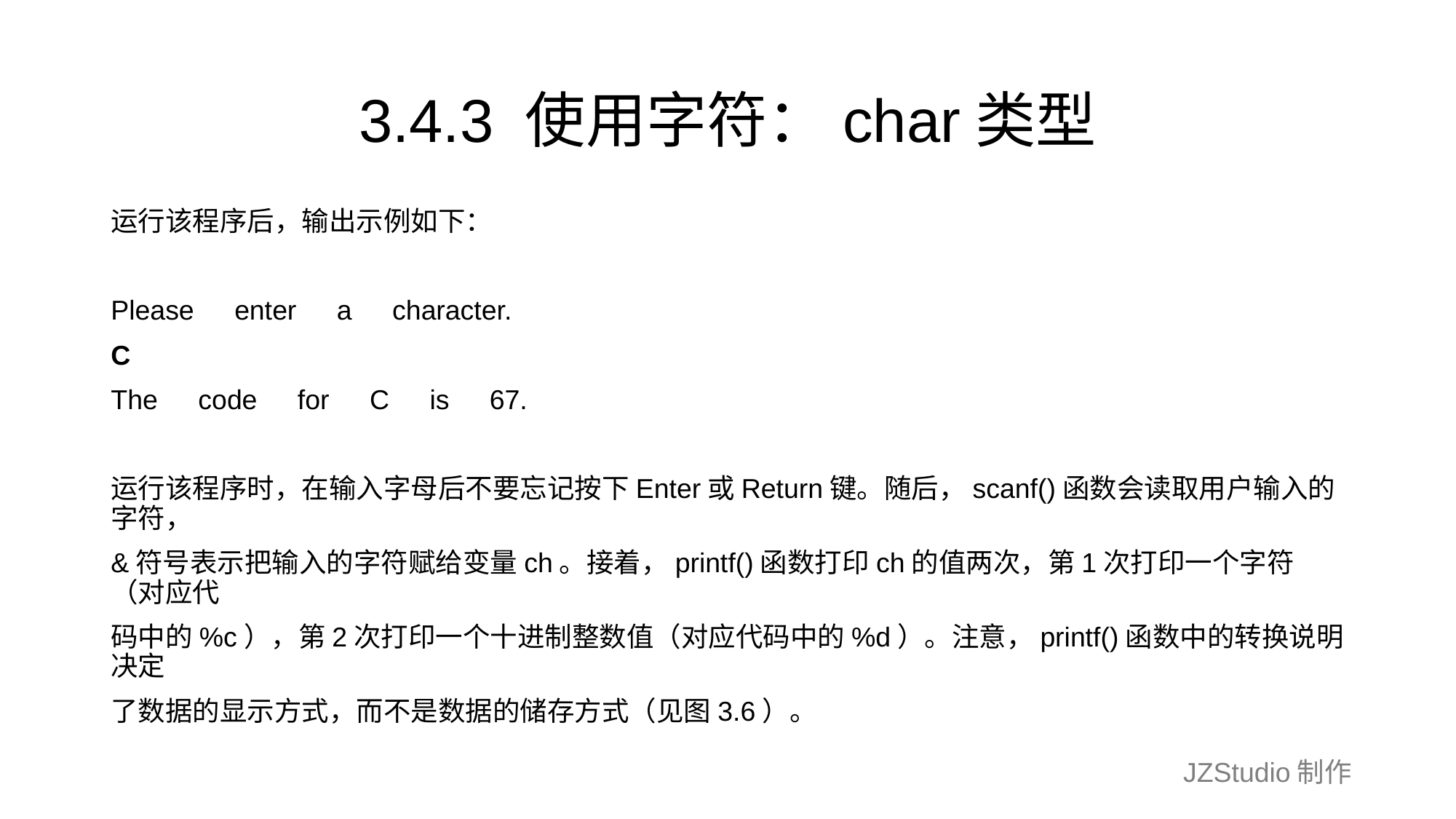

# 3.4.3 使用字符：char类型
运行该程序后，输出示例如下：

Please　enter　a　character.
C
The　code　for　C　is　67.

运行该程序时，在输入字母后不要忘记按下Enter或Return键。随后，scanf()函数会读取用户输入的字符，
&符号表示把输入的字符赋给变量ch。接着，printf()函数打印ch的值两次，第1次打印一个字符（对应代
码中的%c），第2次打印一个十进制整数值（对应代码中的%d）。注意，printf()函数中的转换说明决定
了数据的显示方式，而不是数据的储存方式（见图3.6）。